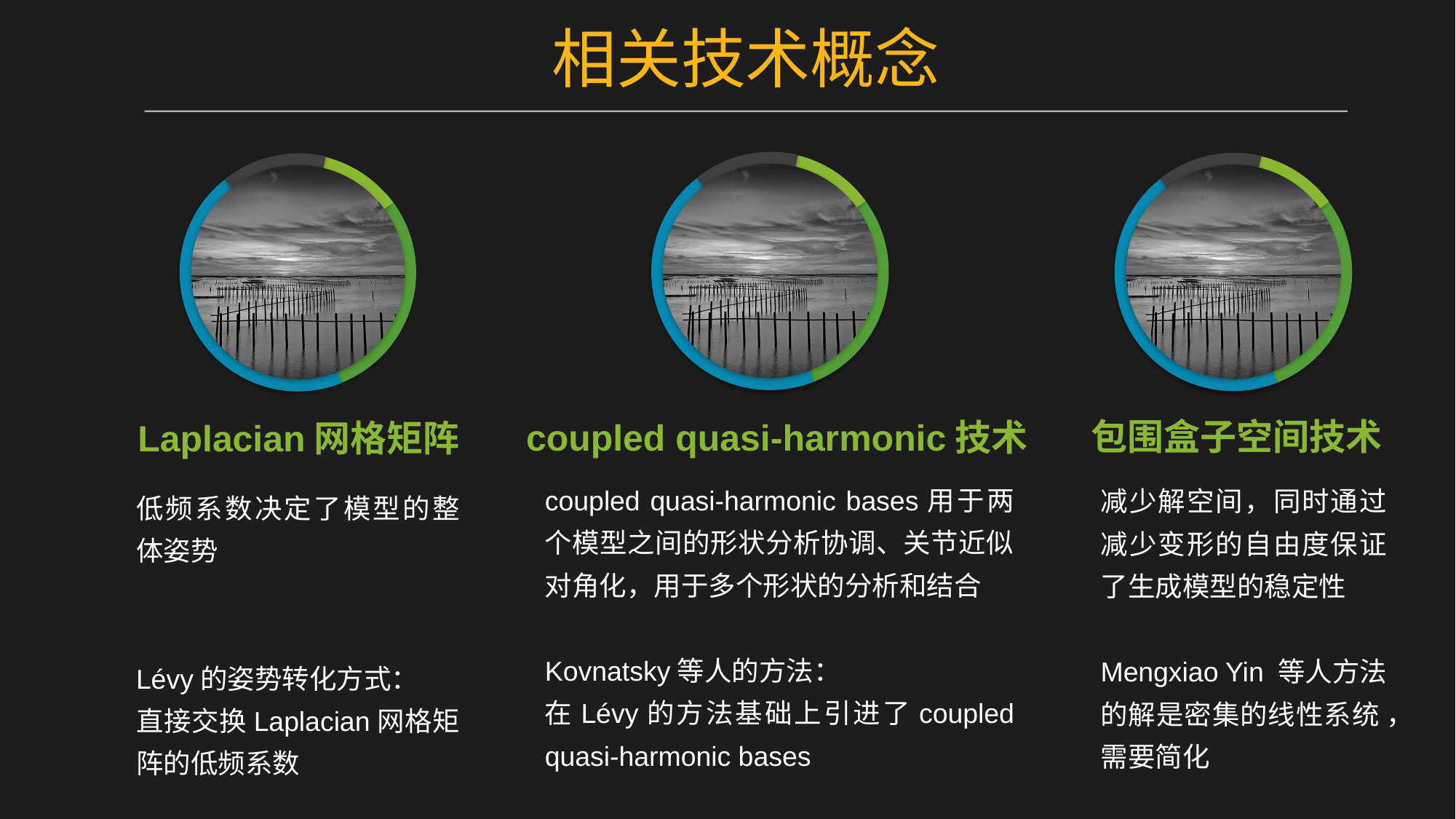

相关技术概念

包围盒子空间技术
coupled quasi-harmonic技术
Laplacian网格矩阵
coupled quasi-harmonic bases用于两个模型之间的形状分析协调、关节近似对角化，用于多个形状的分析和结合

Kovnatsky等人的方法：
在Lévy的方法基础上引进了coupled quasi-harmonic bases
减少解空间，同时通过减少变形的自由度保证了生成模型的稳定性

Mengxiao Yin 等人方法的解是密集的线性系统 ，需要简化
低频系数决定了模型的整体姿势

Lévy的姿势转化方式：
直接交换Laplacian网格矩阵的低频系数